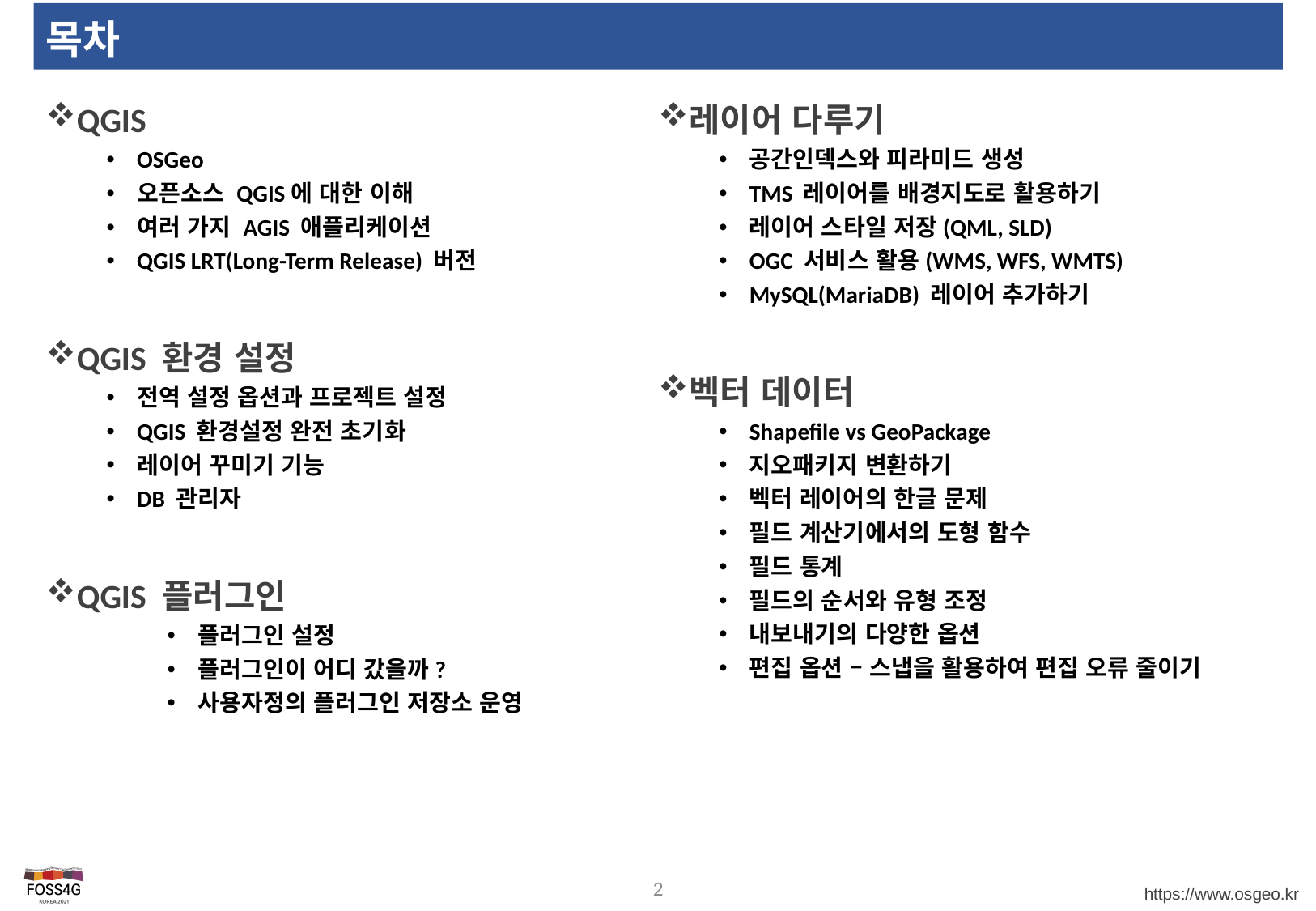

# 목차
QGIS
OSGeo
오픈소스 QGIS에 대한 이해
여러 가지 AGIS 애플리케이션
QGIS LRT(Long-Term Release) 버전

QGIS 환경 설정
전역 설정 옵션과 프로젝트 설정
QGIS 환경설정 완전 초기화
레이어 꾸미기 기능
DB 관리자

QGIS 플러그인
플러그인 설정
플러그인이 어디 갔을까?
사용자정의 플러그인 저장소 운영

레이어 다루기
공간인덱스와 피라미드 생성
TMS 레이어를 배경지도로 활용하기
레이어 스타일 저장(QML, SLD)
OGC 서비스 활용(WMS, WFS, WMTS)
MySQL(MariaDB) 레이어 추가하기

벡터 데이터
Shapefile vs GeoPackage
지오패키지 변환하기
벡터 레이어의 한글 문제
필드 계산기에서의 도형 함수
필드 통계
필드의 순서와 유형 조정
내보내기의 다양한 옵션
편집 옵션 – 스냅을 활용하여 편집 오류 줄이기

2